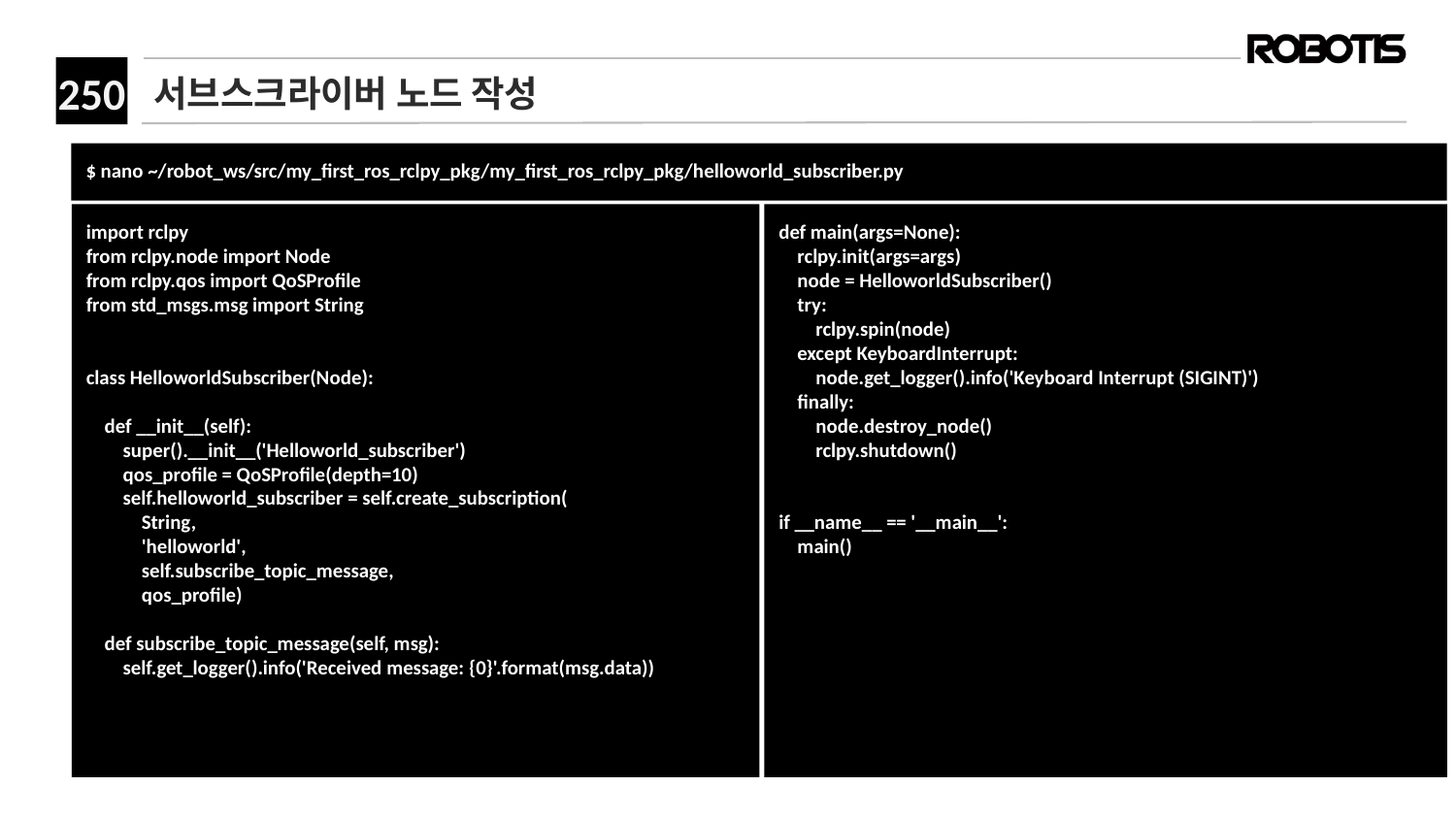

# 서브스크라이버 노드 작성
﻿$ nano ~/robot_ws/src/my_first_ros_rclpy_pkg/my_first_ros_rclpy_pkg/helloworld_subscriber.py
def main(args=None):
    rclpy.init(args=args)
    node = HelloworldSubscriber()
    try:
        rclpy.spin(node)
    except KeyboardInterrupt:
        node.get_logger().info('Keyboard Interrupt (SIGINT)')
    finally:
        node.destroy_node()
        rclpy.shutdown()

if __name__ == '__main__':
    main()

import rclpy
from rclpy.node import Node
from rclpy.qos import QoSProfile
from std_msgs.msg import String

class HelloworldSubscriber(Node):

    def __init__(self):
        super().__init__('Helloworld_subscriber')
        qos_profile = QoSProfile(depth=10)
        self.helloworld_subscriber = self.create_subscription(
            String,
            'helloworld',
            self.subscribe_topic_message,
            qos_profile)

    def subscribe_topic_message(self, msg):
        self.get_logger().info('Received message: {0}'.format(msg.data))